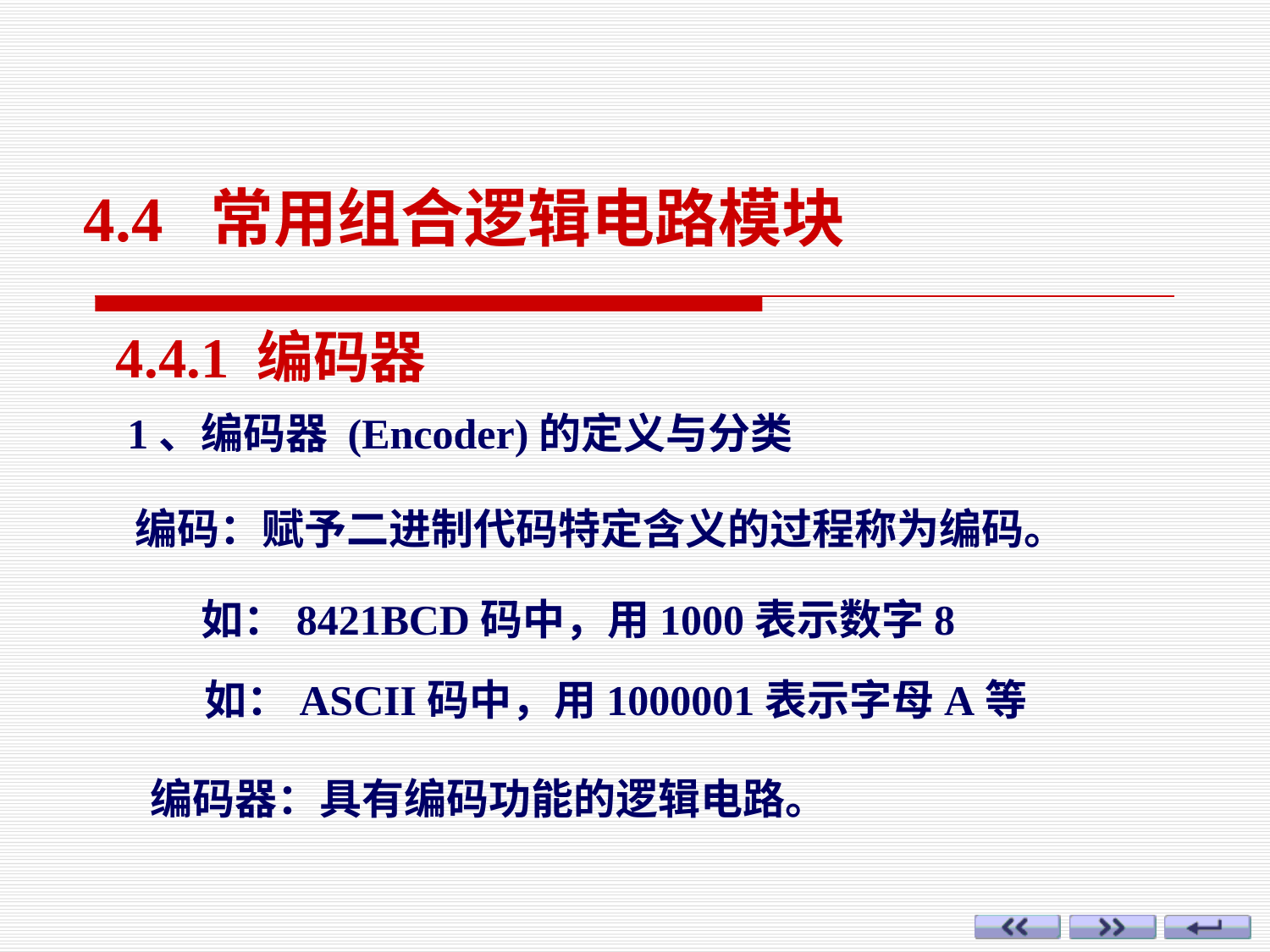

4.4  常用组合逻辑电路模块
4.4.1 编码器
1、编码器 (Encoder)的定义与分类
编码：赋予二进制代码特定含义的过程称为编码。
如：8421BCD码中，用1000表示数字8
如：ASCII码中，用1000001表示字母A等
编码器：具有编码功能的逻辑电路。